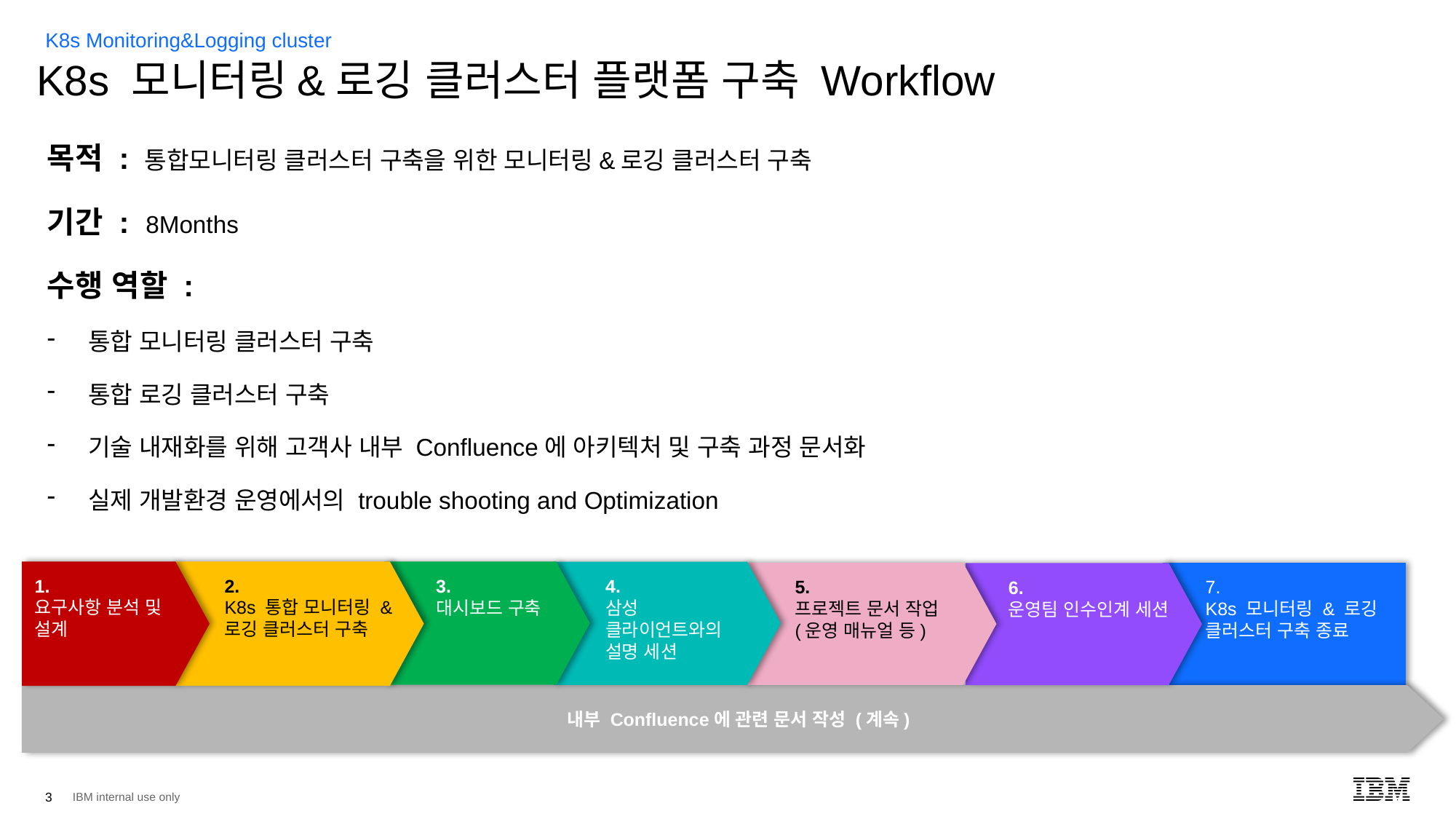

K8s Monitoring&Logging cluster
# K8s 모니터링&로깅 클러스터 플랫폼 구축 Workflow
목적 : 통합모니터링 클러스터 구축을 위한 모니터링&로깅 클러스터 구축
기간 :  8Months
수행 역할 :
통합 모니터링 클러스터 구축
통합 로깅 클러스터 구축
기술 내재화를 위해 고객사 내부 Confluence에 아키텍처 및 구축 과정 문서화
실제 개발환경 운영에서의 trouble shooting and Optimization

2.
K8s 통합 모니터링 & 로깅 클러스터 구축
1.
요구사항 분석 및 설계
3.
대시보드 구축
4.
삼성 클라이언트와의 설명 세션
5.
프로젝트 문서 작업
(운영 매뉴얼 등)
7.
K8s 모니터링 & 로깅  클러스터 구축 종료
6.
운영팀 인수인계 세션

내부 Confluence에 관련 문서 작성 (계속)